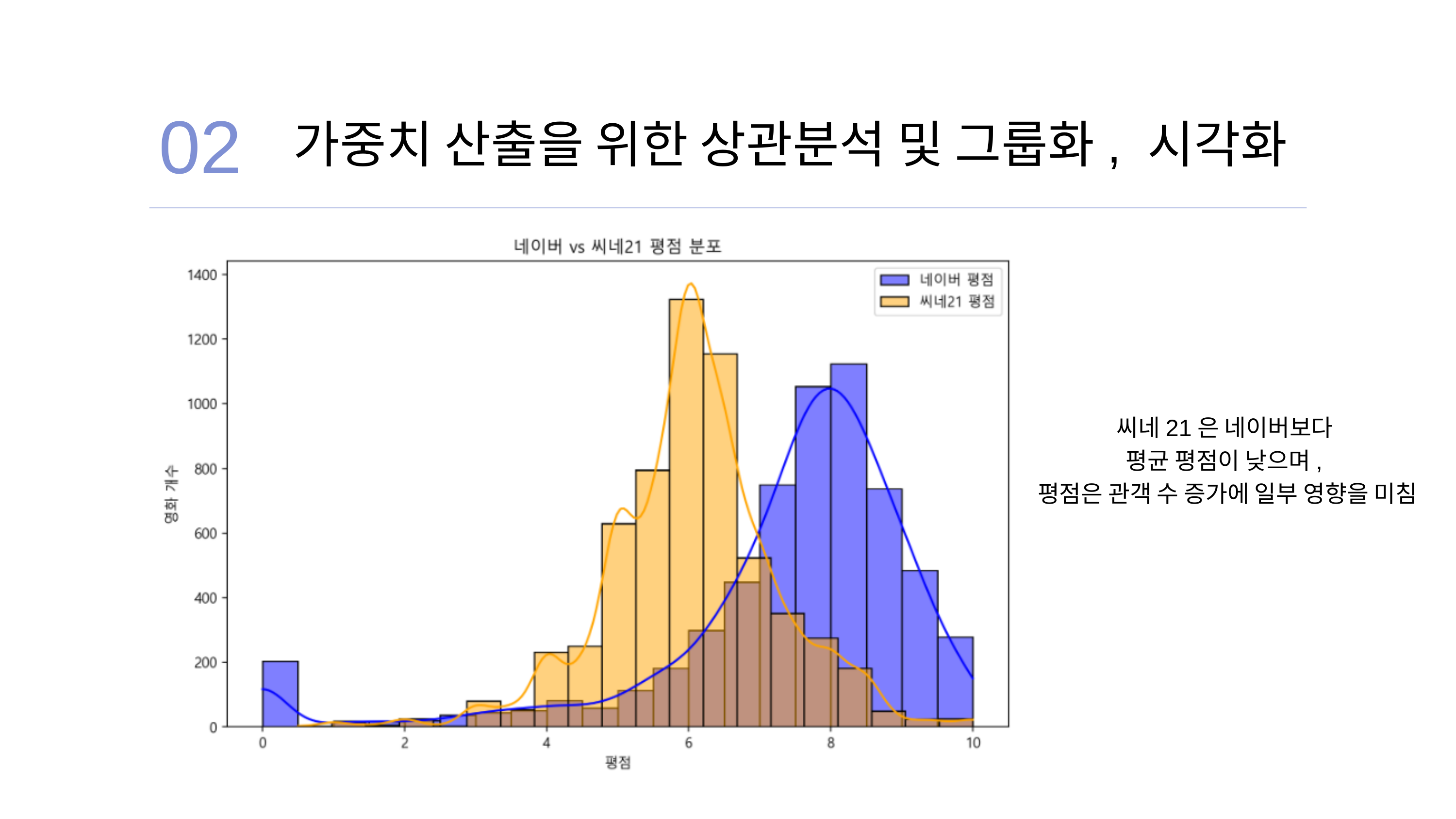

02
 가중치 산출을 위한 상관분석 및 그룹화, 시각화

씨네21은 네이버보다
평균 평점이 낮으며,
평점은 관객 수 증가에 일부 영향을 미침